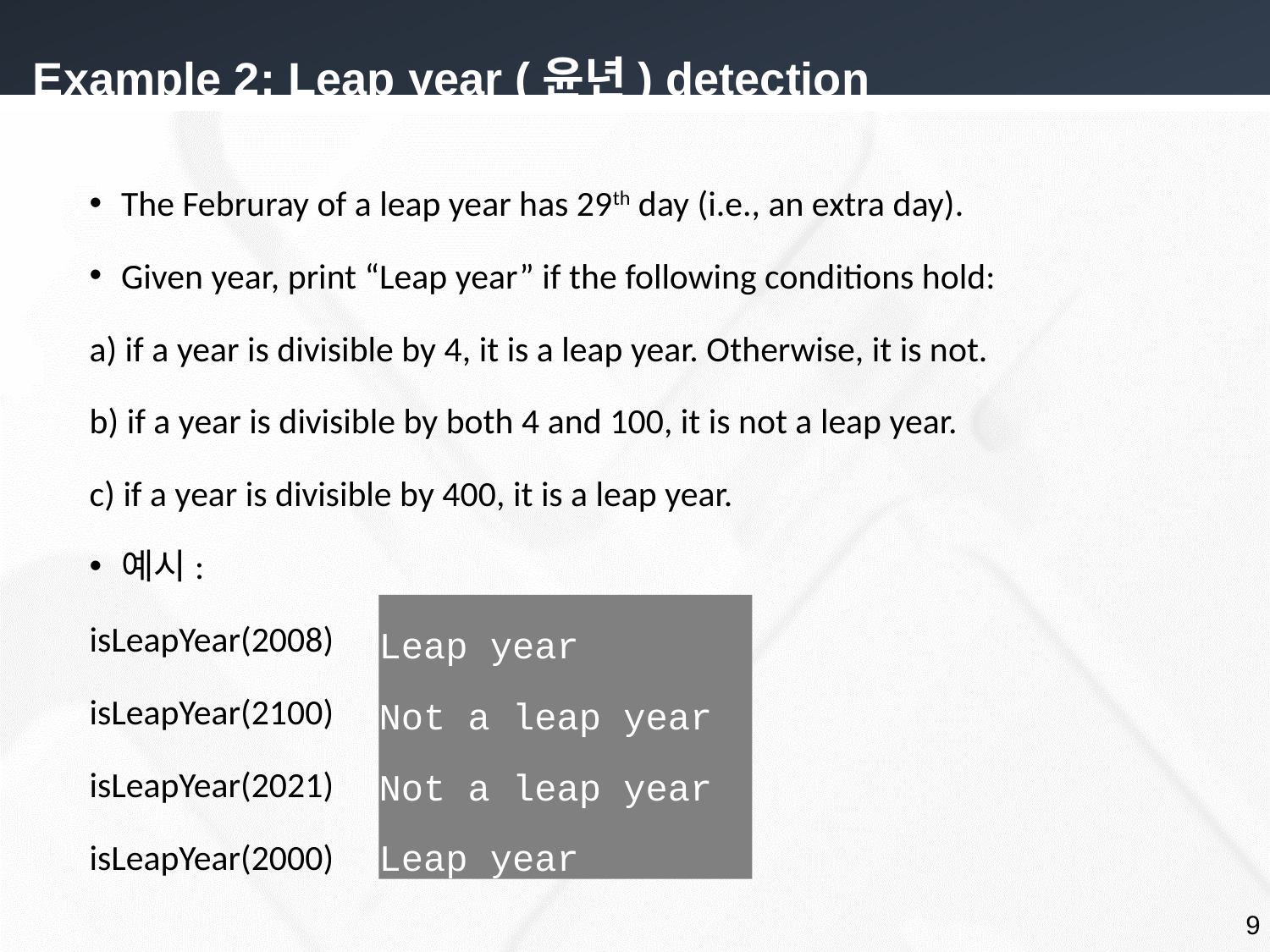

# Example 2: Leap year (윤년) detection
The Februray of a leap year has 29th day (i.e., an extra day).
Given year, print “Leap year” if the following conditions hold:
a) if a year is divisible by 4, it is a leap year. Otherwise, it is not.
b) if a year is divisible by both 4 and 100, it is not a leap year.
c) if a year is divisible by 400, it is a leap year.
예시:
isLeapYear(2008)
isLeapYear(2100)
isLeapYear(2021)
isLeapYear(2000)

Leap year
Not a leap year
Not a leap year
Leap year